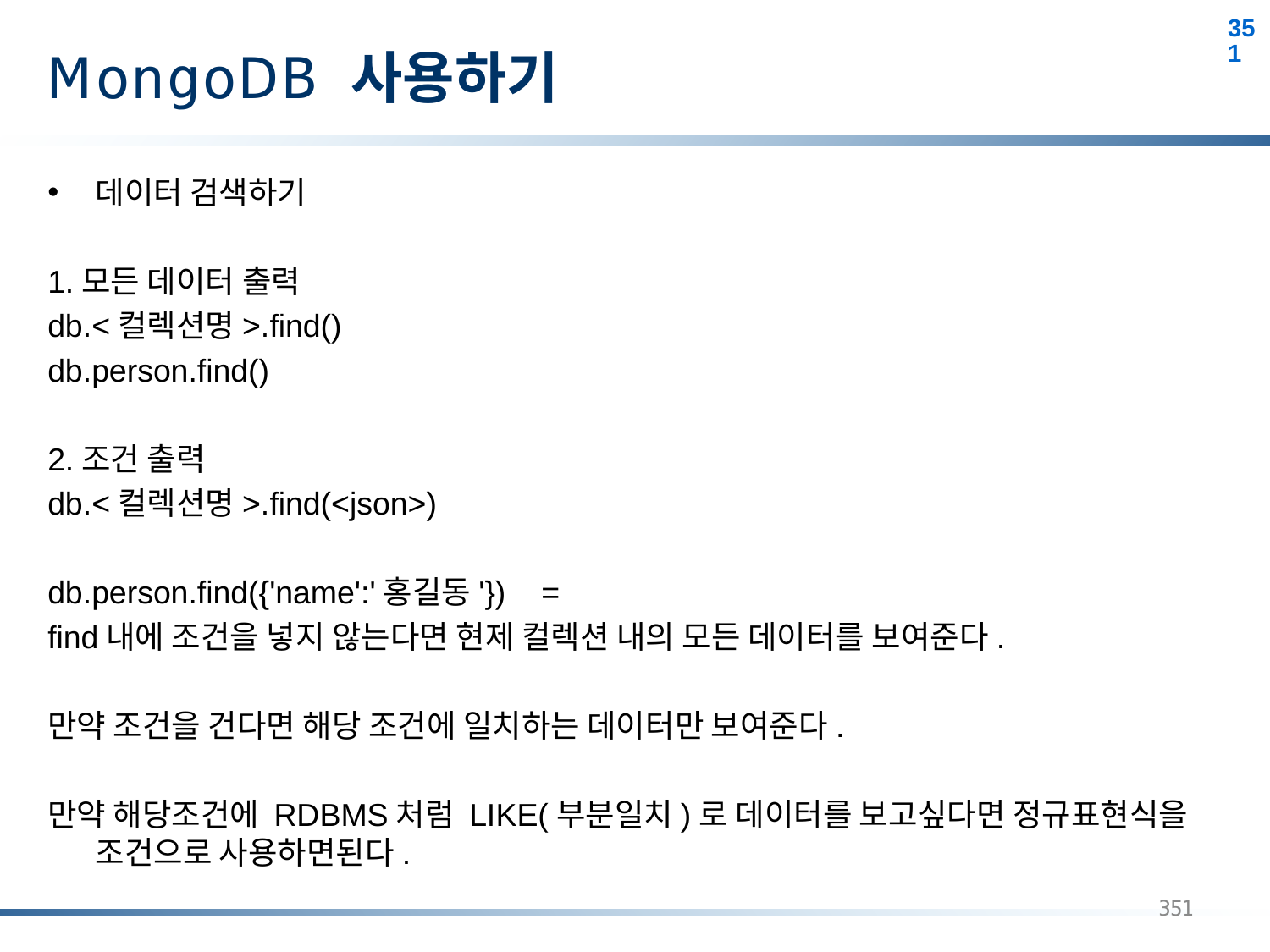

# MongoDB 사용하기
데이터 검색하기

1.모든 데이터 출력
db.<컬렉션명>.find()
db.person.find()

2.조건 출력
db.<컬렉션명>.find(<json>)

db.person.find({'name':'홍길동'})    =
find내에 조건을 넣지 않는다면 현제 컬렉션 내의 모든 데이터를 보여준다.

만약 조건을 건다면 해당 조건에 일치하는 데이터만 보여준다.

만약 해당조건에 RDBMS처럼 LIKE(부분일치)로 데이터를 보고싶다면 정규표현식을 조건으로 사용하면된다.
351